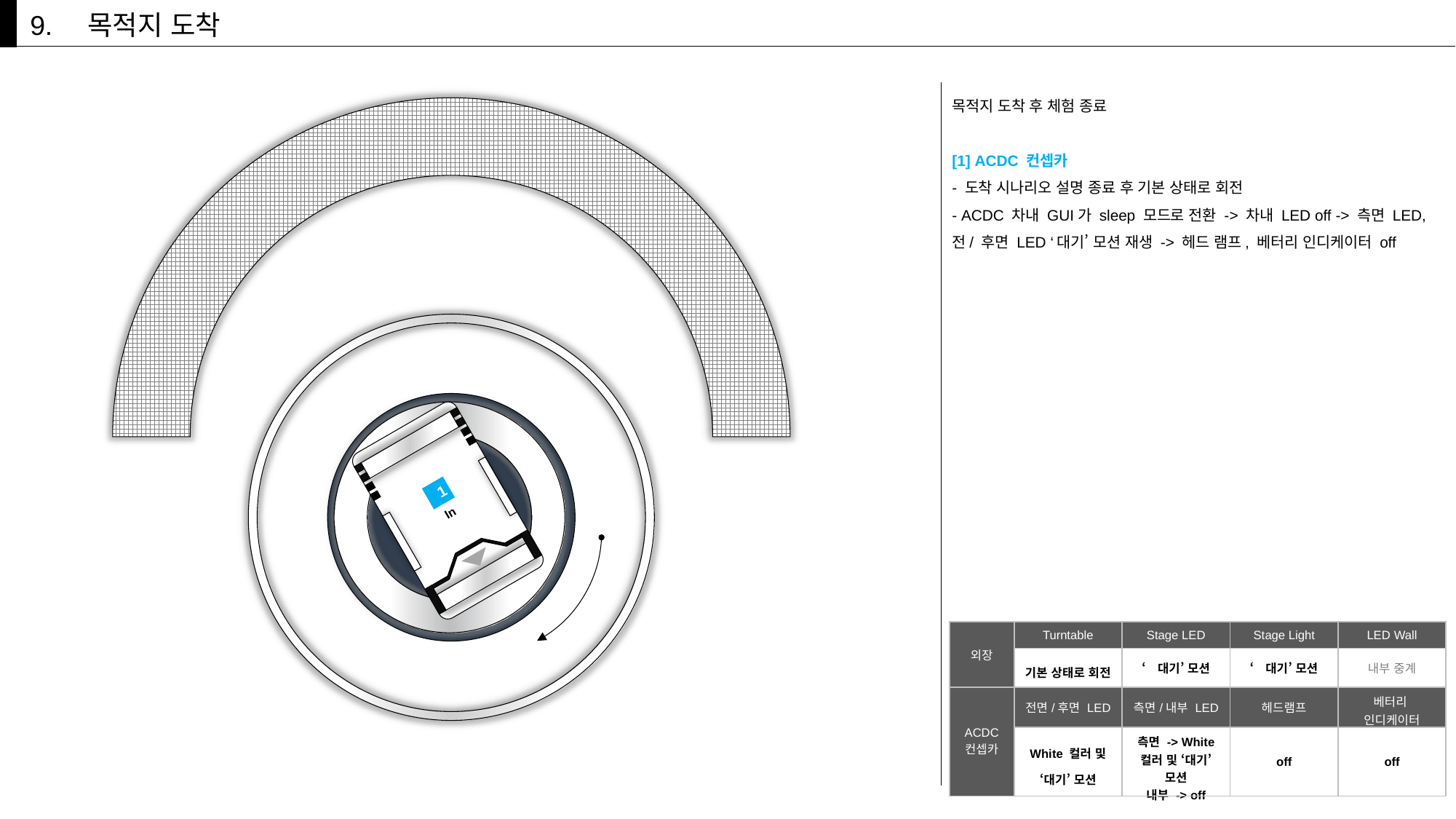

9.
목적지 도착
목적지 도착 후 체험 종료
[1] ACDC 컨셉카
- 도착 시나리오 설명 종료 후 기본 상태로 회전
- ACDC 차내 GUI가 sleep 모드로 전환 -> 차내 LED off -> 측면 LED, 전/ 후면 LED ‘대기’ 모션 재생 -> 헤드 램프, 베터리 인디케이터 off

In

1
| 외장 | Turntable | Stage LED | Stage Light | LED Wall |
| --- | --- | --- | --- | --- |
|  | 기본 상태로 회전 | ‘대기’ 모션 | ‘대기’ 모션 | 내부 중계 |
| ACDC 컨셉카 | 전면/후면 LED | 측면/내부 LED | 헤드램프 | 베터리 인디케이터 |
|  | White 컬러 및 ‘대기’ 모션 | 측면 -> White 컬러 및 ‘대기’ 모션 내부 -> off | off | off |